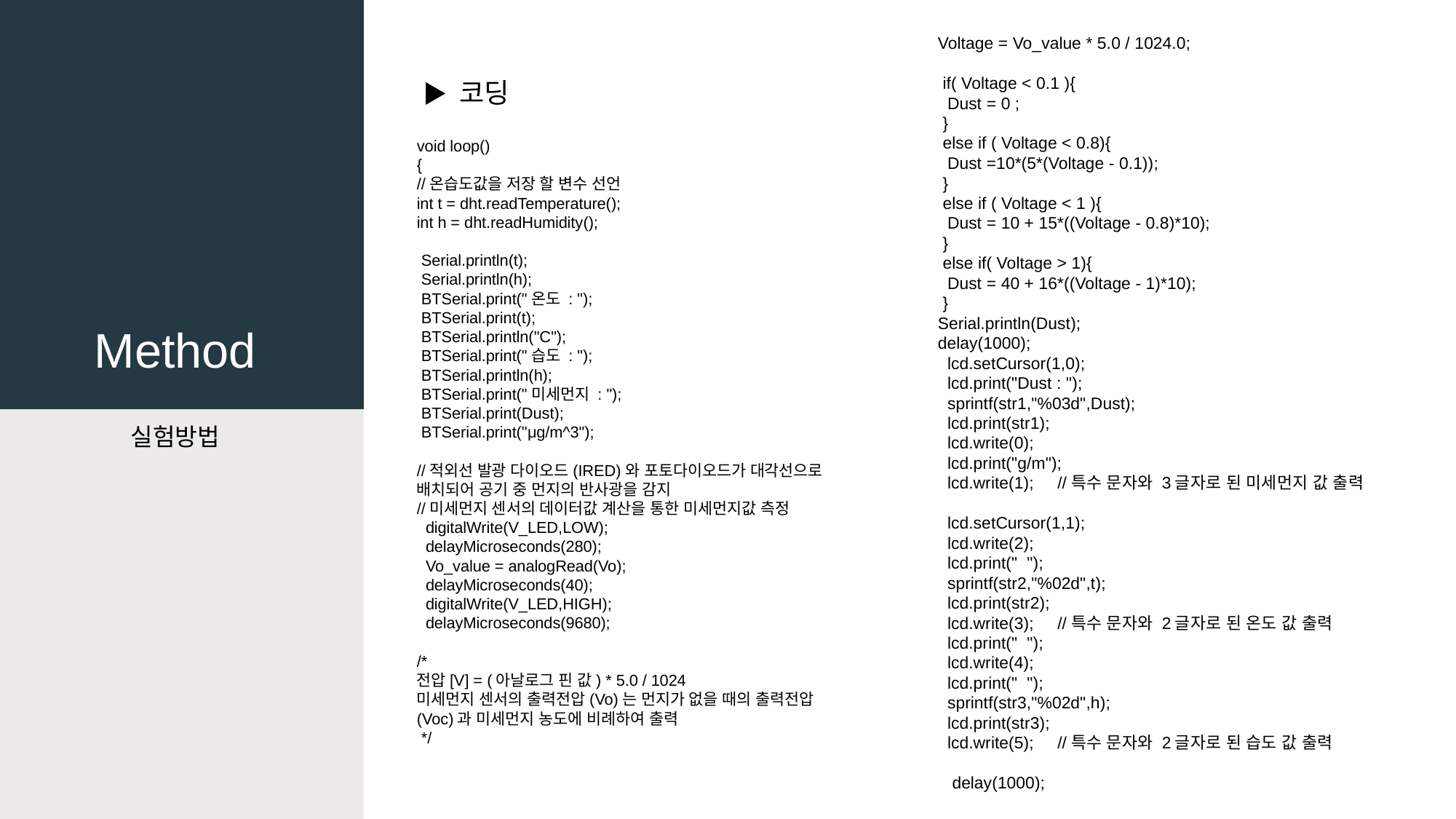

Voltage = Vo_value * 5.0 / 1024.0;

 if( Voltage < 0.1 ){
  Dust = 0 ;
 }
 else if ( Voltage < 0.8){
  Dust =10*(5*(Voltage - 0.1));
 }
 else if ( Voltage < 1 ){
  Dust = 10 + 15*((Voltage - 0.8)*10);
 }
 else if( Voltage > 1){
  Dust = 40 + 16*((Voltage - 1)*10);
 }
Serial.println(Dust);
delay(1000);
  lcd.setCursor(1,0);
  lcd.print("Dust : ");
  sprintf(str1,"%03d",Dust);
  lcd.print(str1);
  lcd.write(0);
  lcd.print("g/m");
  lcd.write(1);     //특수 문자와 3글자로 된 미세먼지 값 출력

  lcd.setCursor(1,1);
  lcd.write(2);
  lcd.print("  ");
  sprintf(str2,"%02d",t);
  lcd.print(str2);
  lcd.write(3);     //특수 문자와 2글자로 된 온도 값 출력
  lcd.print("  ");
  lcd.write(4);
  lcd.print("  ");
  sprintf(str3,"%02d",h);
  lcd.print(str3);
  lcd.write(5);     //특수 문자와 2글자로 된 습도 값 출력

   delay(1000);

# Method
▶ 코딩

void loop()
{
//온습도값을 저장 할 변수 선언
int t = dht.readTemperature();
int h = dht.readHumidity();

 Serial.println(t);
 Serial.println(h);
 BTSerial.print("온도 : ");
 BTSerial.print(t);
 BTSerial.println("C");
 BTSerial.print("습도 : ");
 BTSerial.println(h);
 BTSerial.print("미세먼지 : ");
 BTSerial.print(Dust);
 BTSerial.print("μg/m^3");

//적외선 발광 다이오드(IRED)와 포토다이오드가 대각선으로 배치되어 공기 중 먼지의 반사광을 감지
//미세먼지 센서의 데이터값 계산을 통한 미세먼지값 측정
  digitalWrite(V_LED,LOW);
  delayMicroseconds(280);
  Vo_value = analogRead(Vo);
  delayMicroseconds(40);
  digitalWrite(V_LED,HIGH);
  delayMicroseconds(9680);

/*
전압[V] = (아날로그 핀 값) * 5.0 / 1024
미세먼지 센서의 출력전압(Vo)는 먼지가 없을 때의 출력전압(Voc)과 미세먼지 농도에 비례하여 출력
 */

실험방법